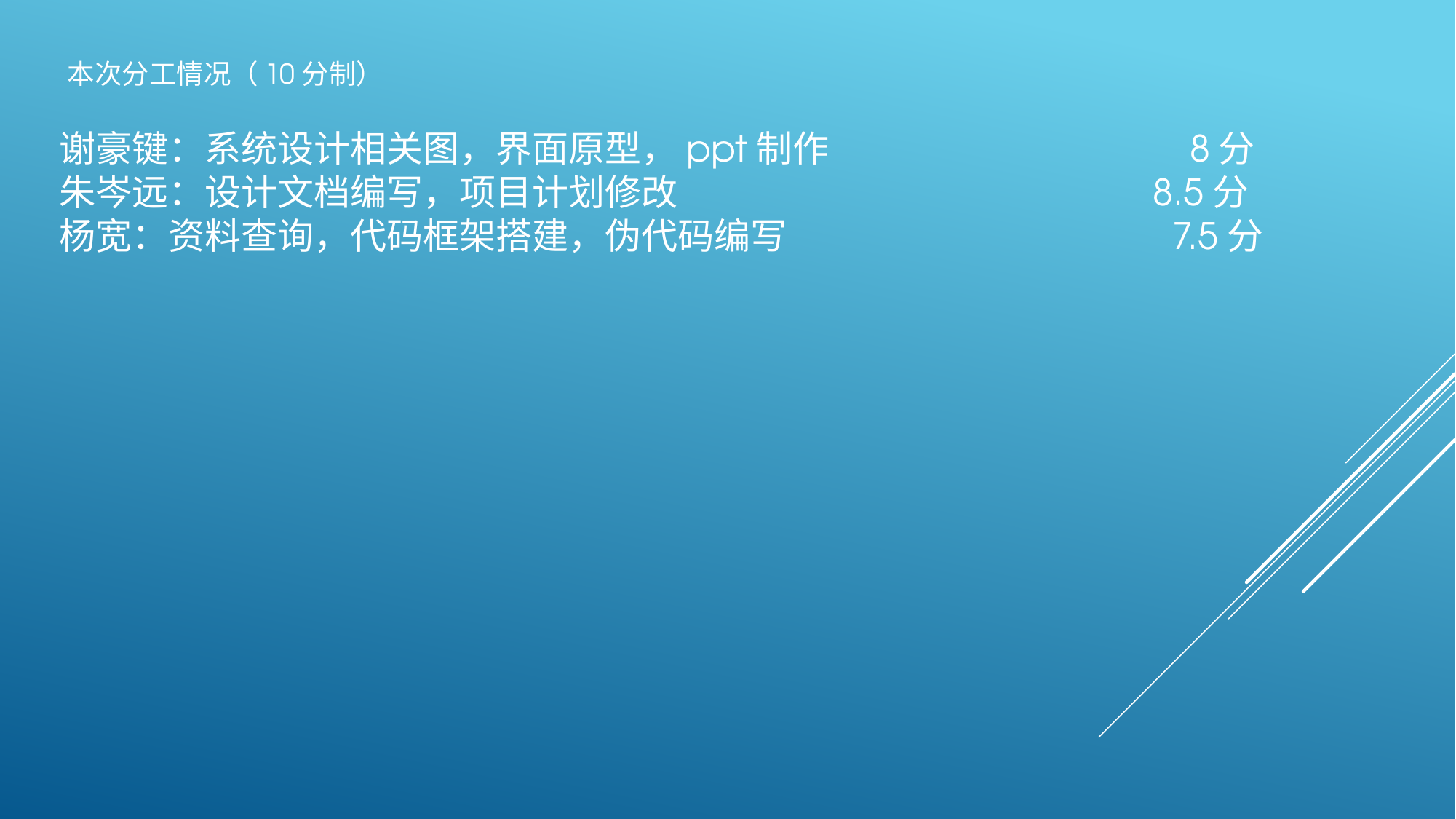

本次分工情况（10分制）
谢豪键：系统设计相关图，界面原型，ppt制作                                           8分
朱岑远：设计文档编写，项目计划修改                                                         8.5分
杨宽：资料查询，代码框架搭建，伪代码编写                                              7.5分